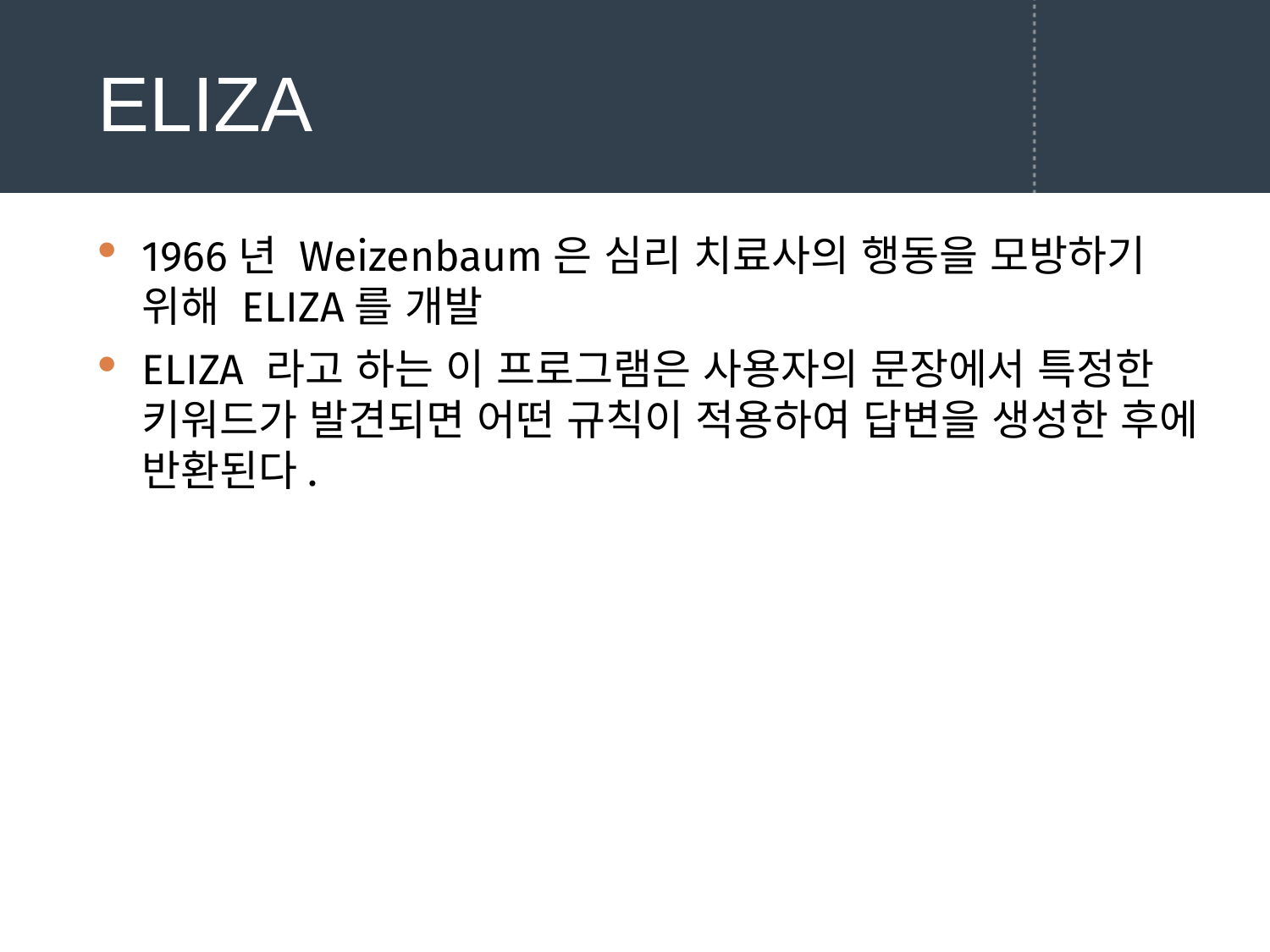

# ELIZA
1966년 Weizenbaum은 심리 치료사의 행동을 모방하기 위해 ELIZA를 개발
ELIZA 라고 하는 이 프로그램은 사용자의 문장에서 특정한 키워드가 발견되면 어떤 규칙이 적용하여 답변을 생성한 후에 반환된다.